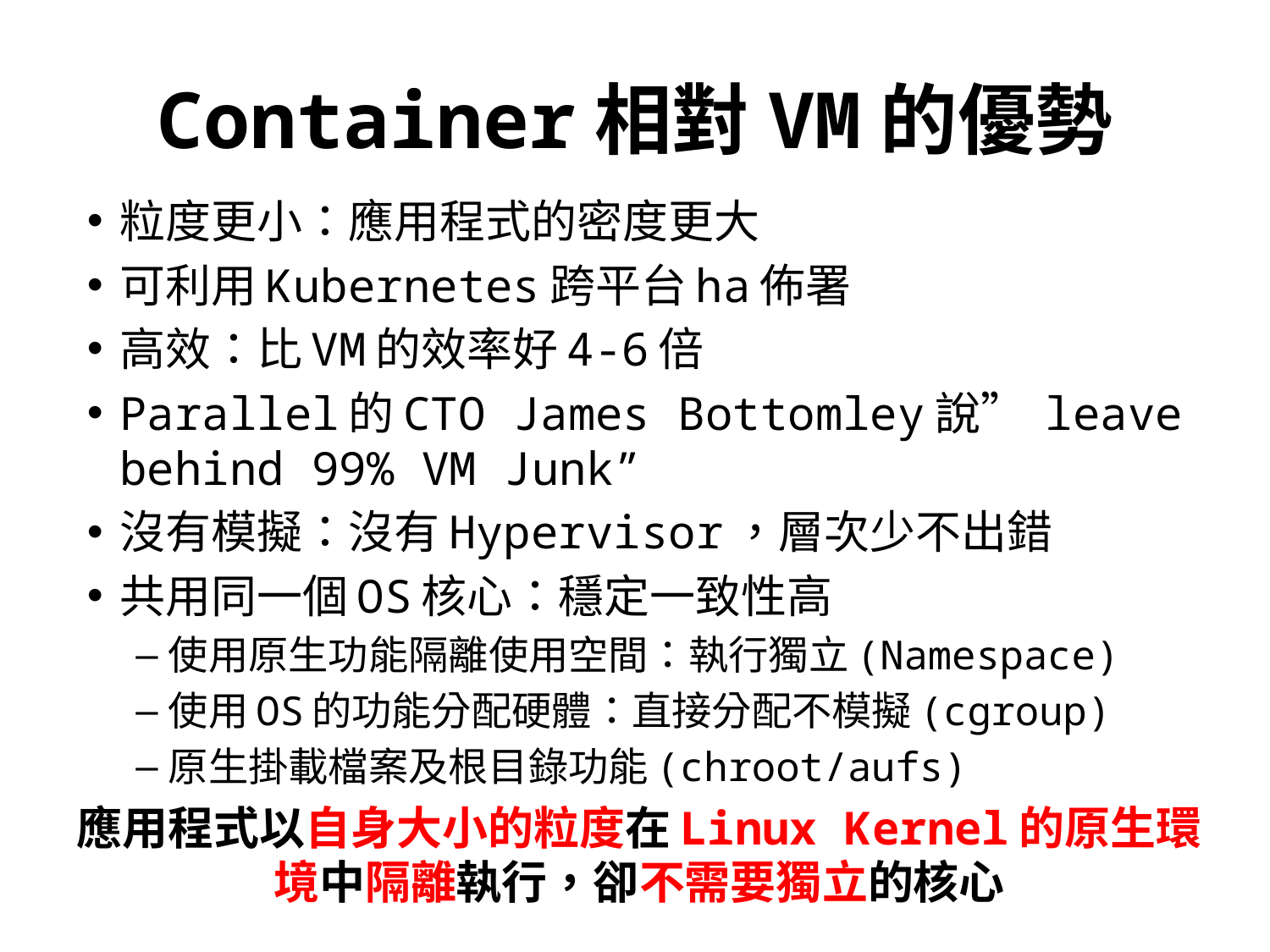

# Container相對VM的優勢
粒度更小：應用程式的密度更大
可利用Kubernetes跨平台ha佈署
高效：比VM的效率好4-6倍
Parallel的CTO James Bottomley說” leave behind 99% VM Junk”
沒有模擬：沒有Hypervisor，層次少不出錯
共用同一個OS核心：穩定一致性高
使用原生功能隔離使用空間：執行獨立(Namespace)
使用OS的功能分配硬體：直接分配不模擬(cgroup)
原生掛載檔案及根目錄功能(chroot/aufs)
應用程式以自身大小的粒度在Linux Kernel的原生環境中隔離執行，卻不需要獨立的核心